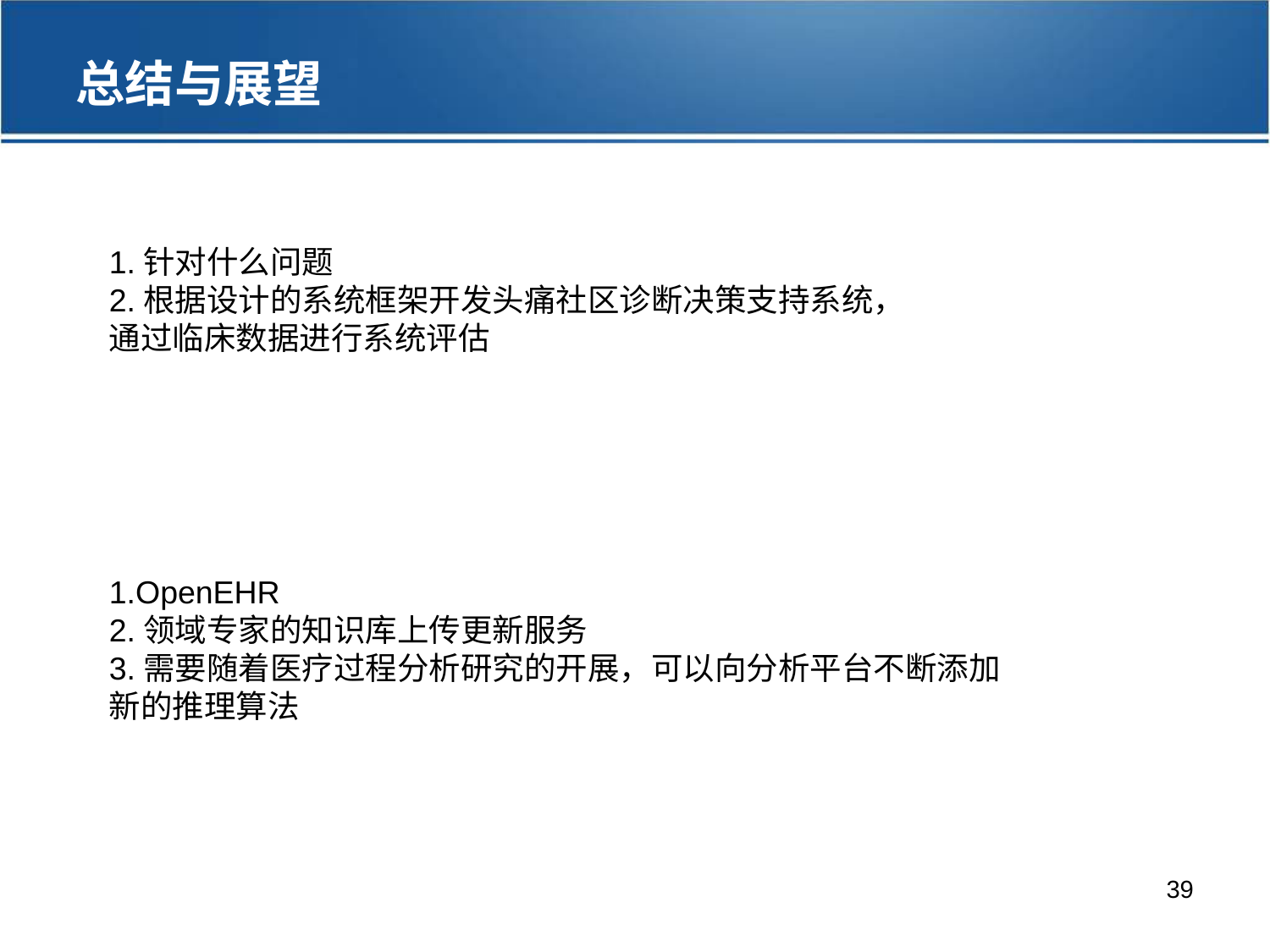

总结与展望
1.针对什么问题
2.根据设计的系统框架开发头痛社区诊断决策支持系统，通过临床数据进行系统评估
1.OpenEHR
2.领域专家的知识库上传更新服务
3.需要随着医疗过程分析研究的开展，可以向分析平台不断添加新的推理算法

39